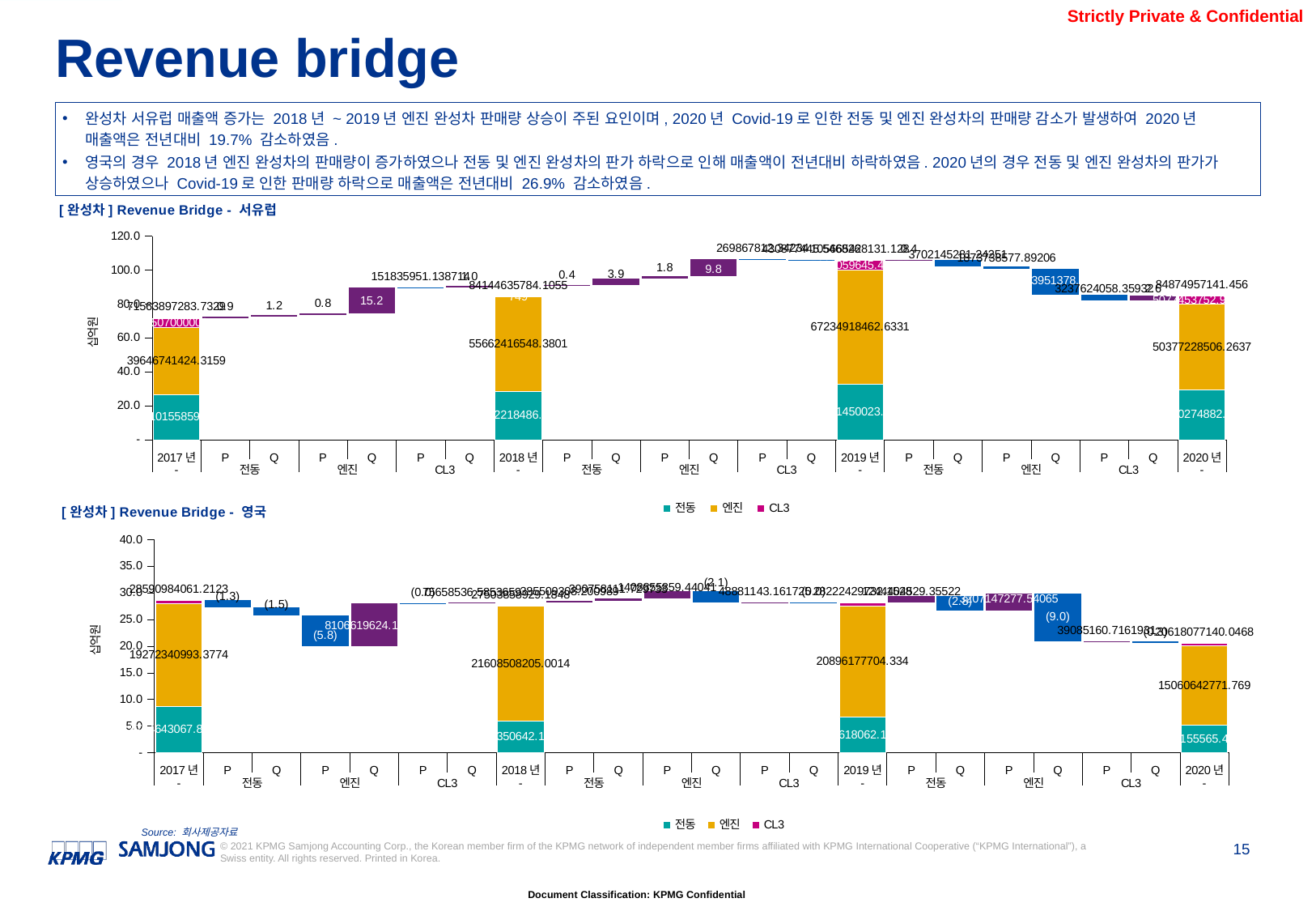

Revenue bridge
완성차 서유럽 매출액 증가는 2018년 ~ 2019년 엔진 완성차 판매량 상승이 주된 요인이며, 2020년 Covid-19로 인한 전동 및 엔진 완성차의 판매량 감소가 발생하여 2020년 매출액은 전년대비 19.7% 감소하였음.
영국의 경우 2018년 엔진 완성차의 판매량이 증가하였으나 전동 및 엔진 완성차의 판가 하락으로 인해 매출액이 전년대비 하락하였음. 2020년의 경우 전동 및 엔진 완성차의 판가가 상승하였으나 Covid-19로 인한 판매량 하락으로 매출액은 전년대비 26.9% 감소하였음.

### Chart: [완성차] Revenue Bridge - 서유럽

| Category | 전동 | 엔진 | CL3 | 합계 | Buffer | Positive | Negative |
|---|---|---|---|---|---|---|---|
| 2017년 | 26410155859.416973 | 39646741424.31587 | 5507000000.0 | 71563897283.73285 | None | None | None |
| P | None | None | None | None | 71563897283.73285 | 881540422.0541208 | None |
| Q | None | None | None | None | 72445437705.78697 | 1190522205.2543068 | None |
| P | None | None | None | None | 73635959911.04128 | 777882981.8163528 | None |
| Q | None | None | None | None | 74413842892.85764 | 15237792142.247839 | None |
| P | None | None | None | None | 89499799083.96675 | None | 151835951.13871425 |
| Q | None | None | None | None | 89499799083.96675 | 1014640854.4726301 | None |
| 2018년 | 28482218486.7254 | 55662416548.380066 | 749.0 | 84144635784.10547 | None | None | None |
| P | None | None | None | None | 90514439938.43938 | 367940969.4856893 | None |
| Q | None | None | None | None | 90882380907.92506 | 3911290566.8390512 | None |
| P | None | None | None | None | 94793671474.76411 | 1780307202.3169222 | None |
| Q | None | None | None | None | 96573978677.08104 | 9792194711.936089 | None |
| P | None | None | None | None | 106096305576.67477 | None | 269867812.3423401 |
| Q | None | None | None | None | 105665428131.12794 | None | 430877445.5468263 |
| 2019년 | 32761450023.05014 | 67234918462.63307 | 5669059645.444749 | 105665428131.12796 | None | None | None |
| P | None | None | None | None | 105665428131.12794 | 360970140.4689434 | None |
| Q | None | None | None | None | 102324252990.35439 | None | 3702145281.242508 |
| P | None | None | None | None | 100450514412.46233 | None | 1873738577.8920631 |
| Q | None | None | None | None | 85466563033.98497 | None | 14983951378.477362 |
| P | None | None | None | None | 82228938975.62564 | None | 3237624058.3593235 |
| Q | None | None | None | None | 82228938975.62564 | 2646018165.8303185 | None |
| 2020년 | 29420274882.276573 | 50377228506.26365 | 5077453752.915744 | 84874957141.45596 | None | None | None |

### Chart: [완성차] Revenue Bridge - 영국

| Category | 전동 | 엔진 | CL3 | 합계 | Buffer | Positive | Negative |
|---|---|---|---|---|---|---|---|
| 2017년 | 8754643067.83484 | 19272340993.37744 | 564000000.0 | 28590984061.21228 | None | None | None |
| P | None | None | None | None | 27253331978.303524 | None | 1337652082.9087577 |
| Q | None | None | None | None | 25731691635.560802 | None | 1521640342.7427225 |
| P | None | None | None | None | 19961239222.986343 | None | 5770452412.574457 |
| Q | None | None | None | None | 19961239222.986343 | 8106619624.198447 | None |
| P | None | None | None | None | 28061177979.099476 | None | 6680868.085316031 |
| Q | None | None | None | None | 28061177979.099476 | 75658536.58536585 | None |
| 2018년 | 5895350642.183362 | 21608508205.00143 | 82.0 | 27503858929.18479 | None | None | None |
| P | None | None | None | None | 28136836515.68484 | 385509308.20098907 | None |
| Q | None | None | None | None | 28522345823.88583 | 390758111.7297329 | None |
| P | None | None | None | None | 28913103935.615562 | 1408855859.440412 | None |
| Q | None | None | None | None | 28200773434.94809 | None | 2121186360.1078818 |
| P | None | None | None | None | 28200773434.94809 | 48881143.16172499 | None |
| Q | None | None | None | None | 28222429732.15282 | None | 27224845.95699139 |
| 2019년 | 6671618062.114083 | 20896177704.33396 | 654633965.7047834 | 28222429732.15283 | None | None | None |
| P | None | None | None | None | 28222429732.15282 | 1244404529.3552213 | None |
| Q | None | None | None | None | 26671967235.487278 | None | 2794867026.020765 |
| P | None | None | None | None | 26671967235.487278 | 3207147277.540646 | None |
| Q | None | None | None | None | 20836432302.92234 | None | 9042682210.105581 |
| P | None | None | None | None | 20836432302.92234 | 39085160.716193065 | None |
| Q | None | None | None | None | 20618077140.046764 | None | 257440323.59176874 |
| 2020년 | 5121155565.44854 | 15060642771.769026 | 436278802.8292077 | 20618077140.046776 | None | None | None |
Source: 회사제공자료